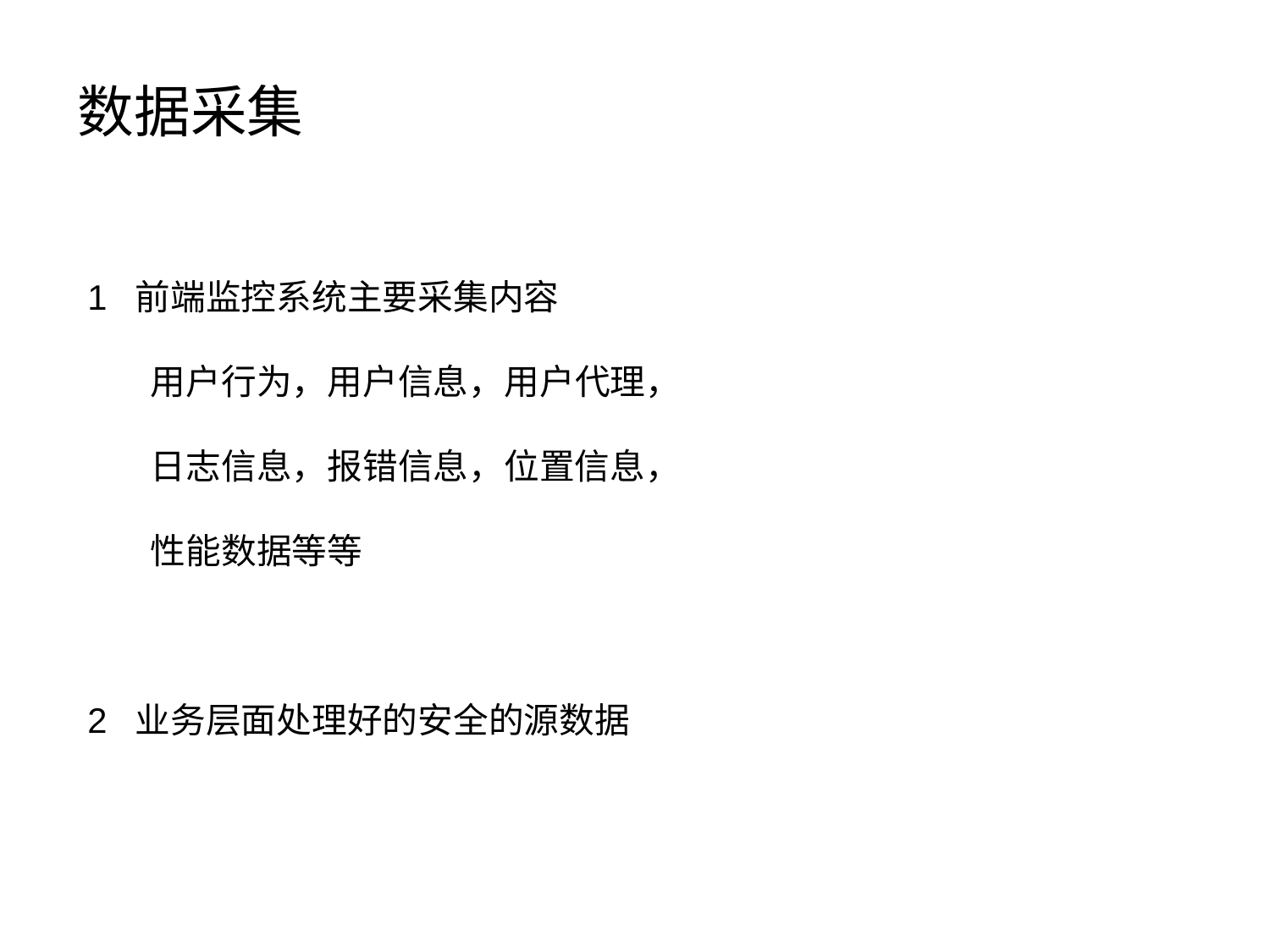

# 数据采集
1  前端监控系统主要采集内容
       用户行为，用户信息，用户代理，
       日志信息，报错信息，位置信息，
       性能数据等等
2  业务层面处理好的安全的源数据